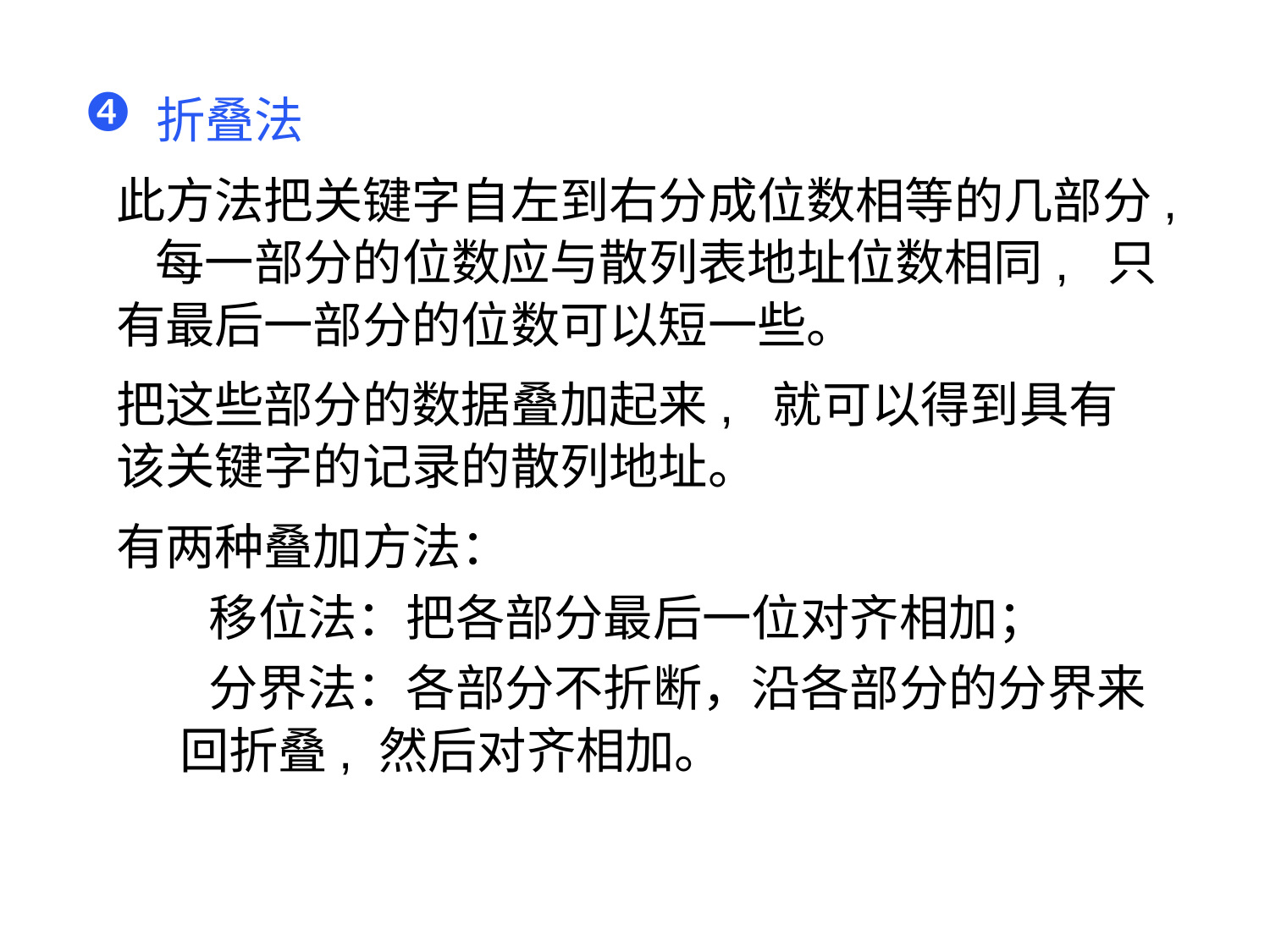

折叠法
	此方法把关键字自左到右分成位数相等的几部分,  每一部分的位数应与散列表地址位数相同,  只有最后一部分的位数可以短一些。
	把这些部分的数据叠加起来,  就可以得到具有该关键字的记录的散列地址。
有两种叠加方法：
 移位法：把各部分最后一位对齐相加；
 分界法：各部分不折断，沿各部分的分界来回折叠, 然后对齐相加。